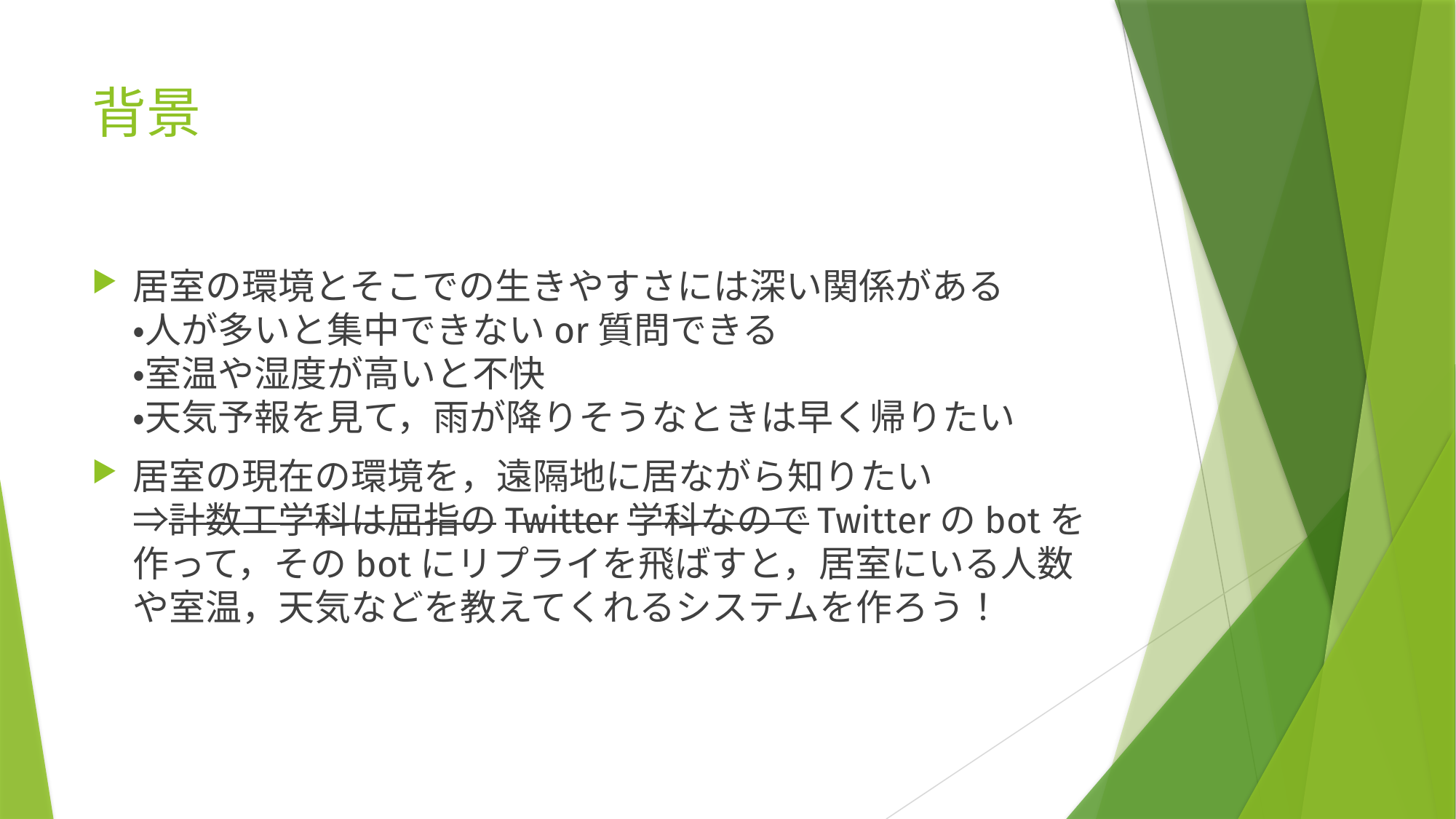

# 背景
居室の環境とそこでの生きやすさには深い関係がある
・人が多いと集中できないor質問できる
・室温や湿度が高いと不快
・天気予報を見て，雨が降りそうなときは早く帰りたい
居室の現在の環境を，遠隔地に居ながら知りたい
⇒計数工学科は屈指のTwitter学科なのでTwitterのbotを作って，そのbotにリプライを飛ばすと，居室にいる人数や室温，天気などを教えてくれるシステムを作ろう！